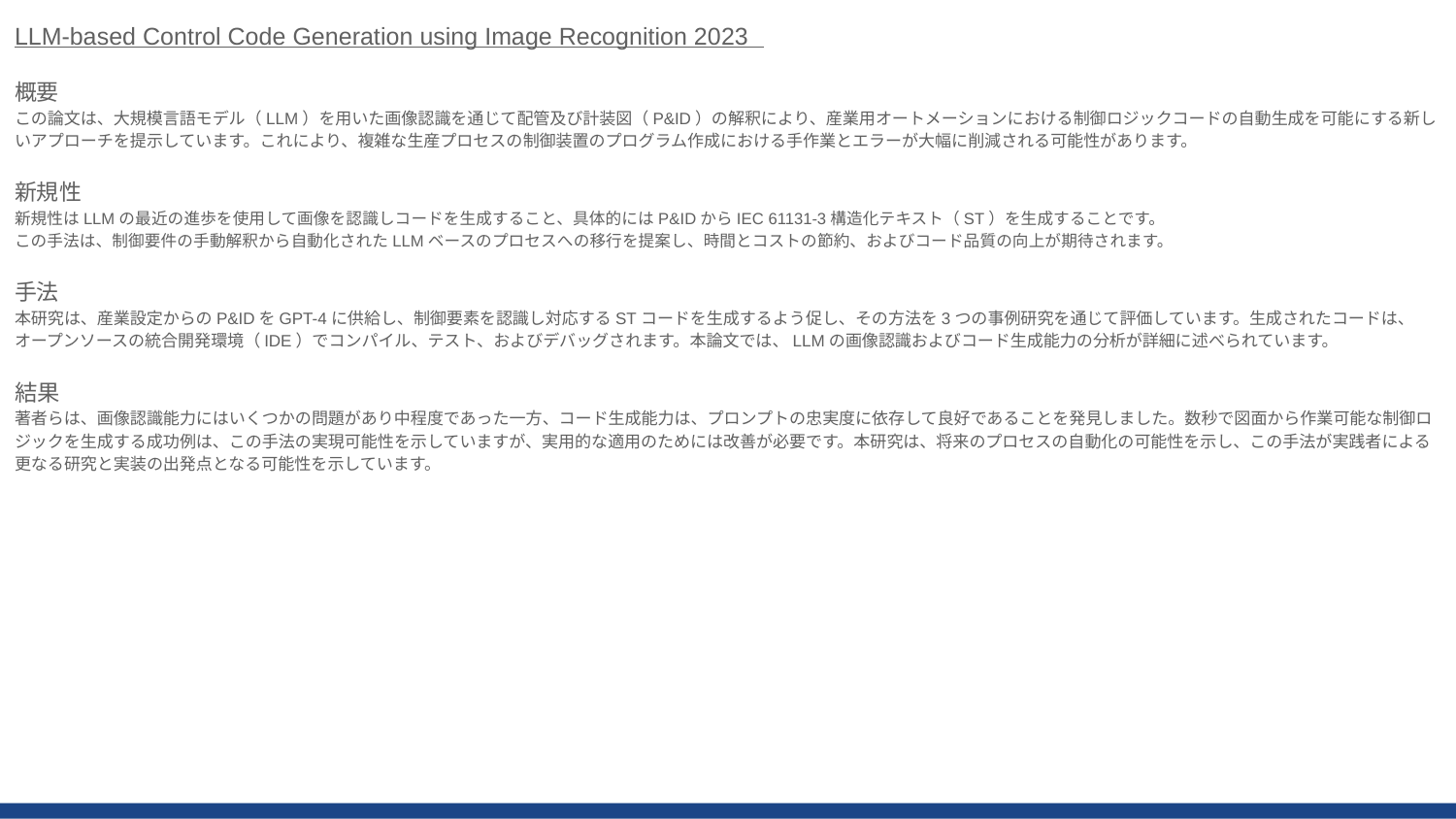

LLM-based Control Code Generation using Image Recognition 2023
概要
この論文は、大規模言語モデル（LLM）を用いた画像認識を通じて配管及び計装図（P&ID）の解釈により、産業用オートメーションにおける制御ロジックコードの自動生成を可能にする新しいアプローチを提示しています。これにより、複雑な生産プロセスの制御装置のプログラム作成における手作業とエラーが大幅に削減される可能性があります。
新規性
新規性はLLMの最近の進歩を使用して画像を認識しコードを生成すること、具体的にはP&IDからIEC 61131-3構造化テキスト（ST）を生成することです。
この手法は、制御要件の手動解釈から自動化されたLLMベースのプロセスへの移行を提案し、時間とコストの節約、およびコード品質の向上が期待されます。
手法
本研究は、産業設定からのP&IDをGPT-4に供給し、制御要素を認識し対応するSTコードを生成するよう促し、その方法を3つの事例研究を通じて評価しています。生成されたコードは、オープンソースの統合開発環境（IDE）でコンパイル、テスト、およびデバッグされます。本論文では、LLMの画像認識およびコード生成能力の分析が詳細に述べられています。
結果
著者らは、画像認識能力にはいくつかの問題があり中程度であった一方、コード生成能力は、プロンプトの忠実度に依存して良好であることを発見しました。数秒で図面から作業可能な制御ロジックを生成する成功例は、この手法の実現可能性を示していますが、実用的な適用のためには改善が必要です。本研究は、将来のプロセスの自動化の可能性を示し、この手法が実践者による更なる研究と実装の出発点となる可能性を示しています。